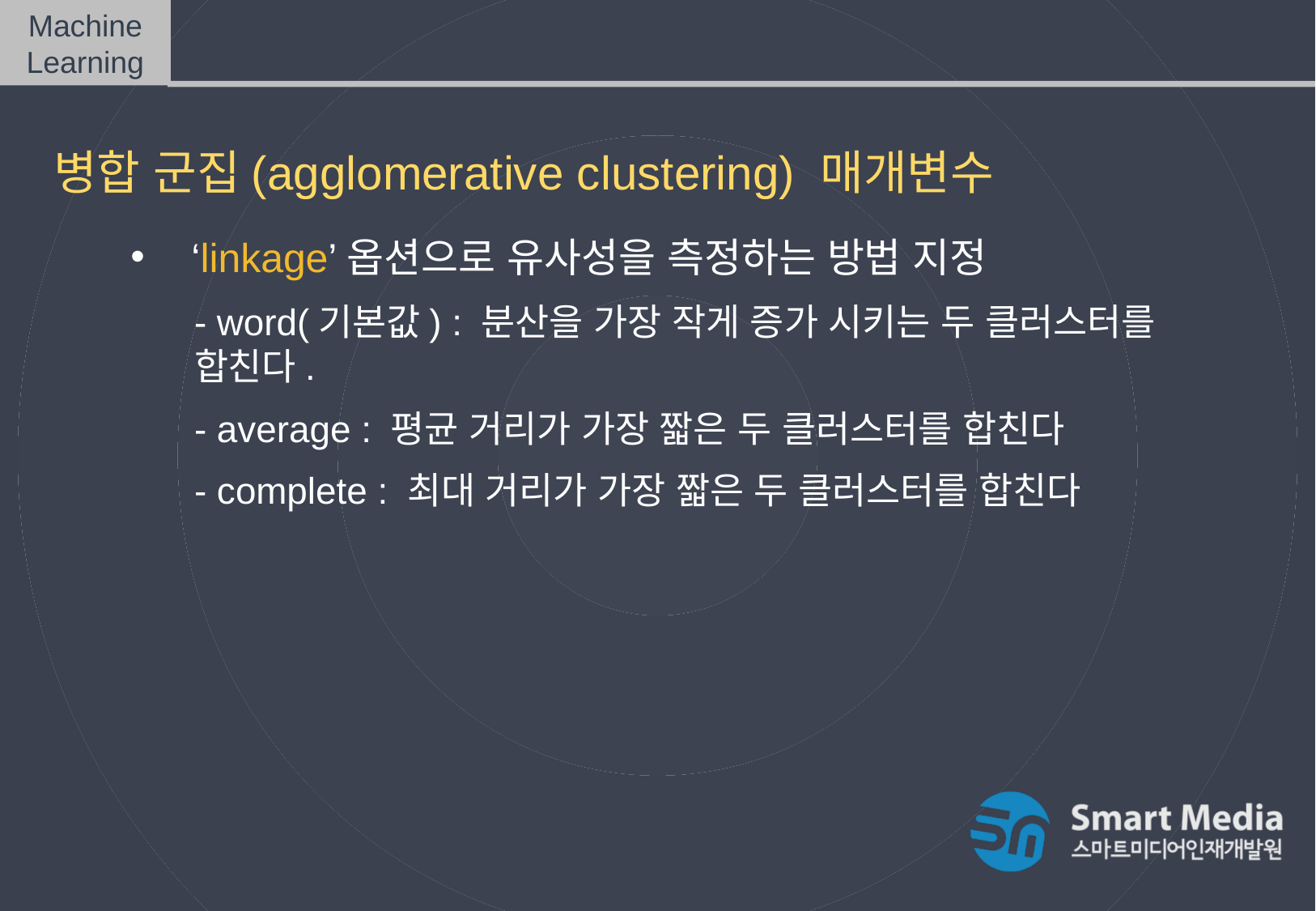

Machine Learning
비지도학습(Unsupervised Learning)

병합 군집(agglomerative clustering) 매개변수
‘linkage’옵션으로 유사성을 측정하는 방법 지정

- word(기본값) : 분산을 가장 작게 증가 시키는 두 클러스터를 합친다.

- average : 평균 거리가 가장 짧은 두 클러스터를 합친다

- complete : 최대 거리가 가장 짧은 두 클러스터를 합친다